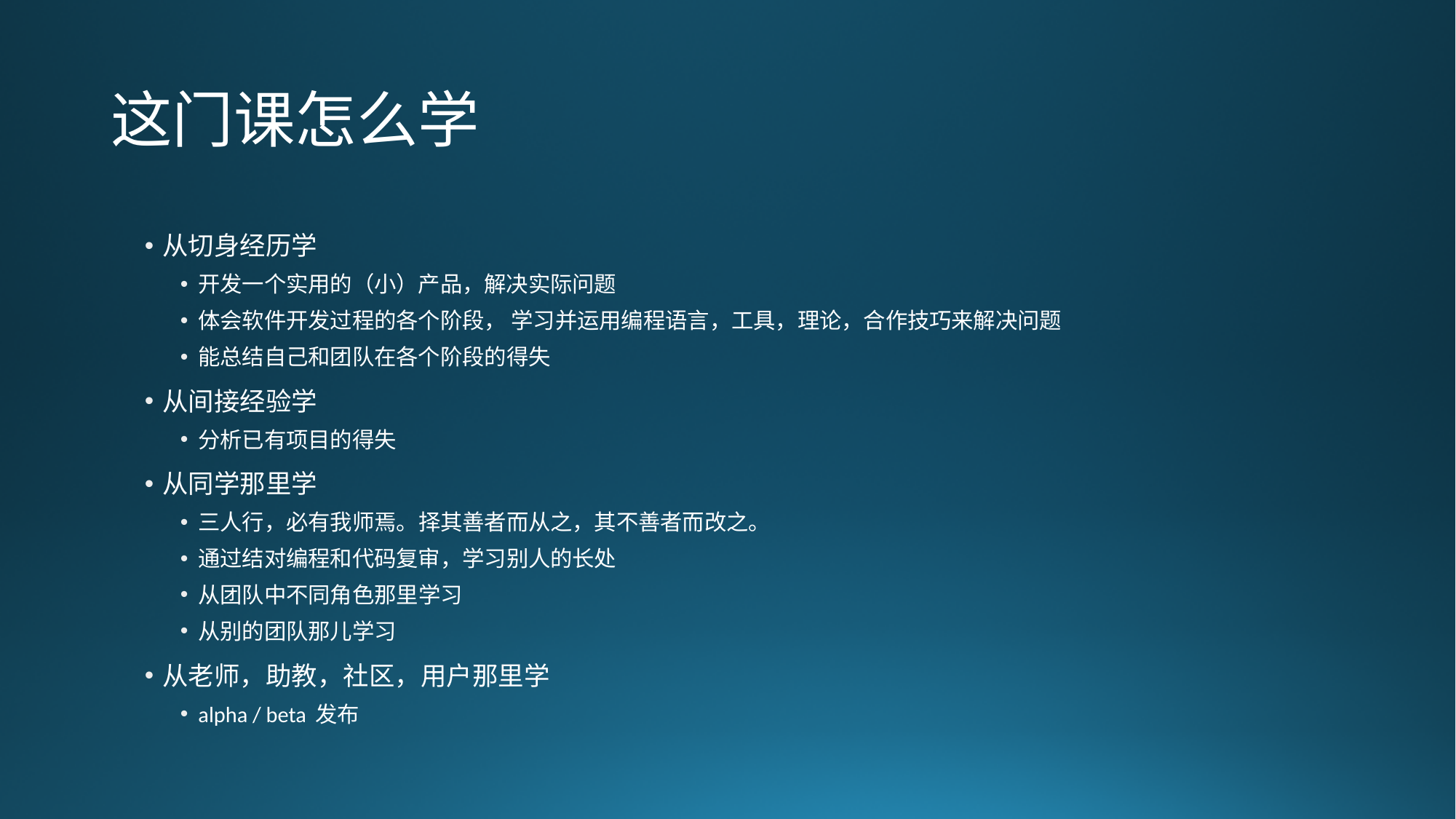

# 这门课怎么学
从切身经历学
开发一个实用的（小）产品，解决实际问题
体会软件开发过程的各个阶段， 学习并运用编程语言，工具，理论，合作技巧来解决问题
能总结自己和团队在各个阶段的得失
从间接经验学
分析已有项目的得失
从同学那里学
三人行，必有我师焉。择其善者而从之，其不善者而改之。
通过结对编程和代码复审，学习别人的长处
从团队中不同角色那里学习
从别的团队那儿学习
从老师，助教，社区，用户那里学
alpha / beta 发布